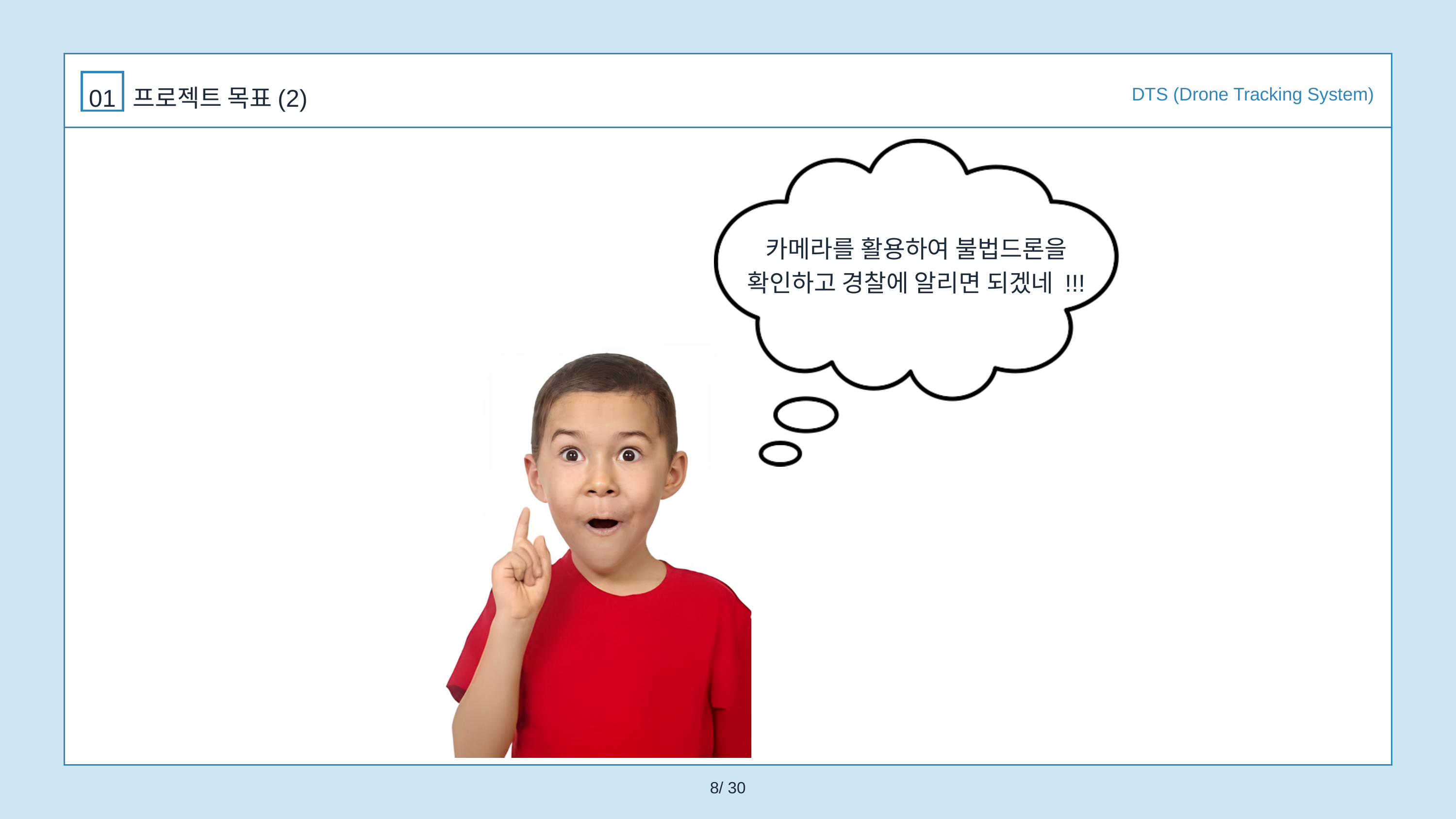

DTS (Drone Tracking System)
01
프로젝트 목표(2)

카메라를 활용하여 불법드론을
확인하고 경찰에 알리면 되겠네 !!!

8/ 30